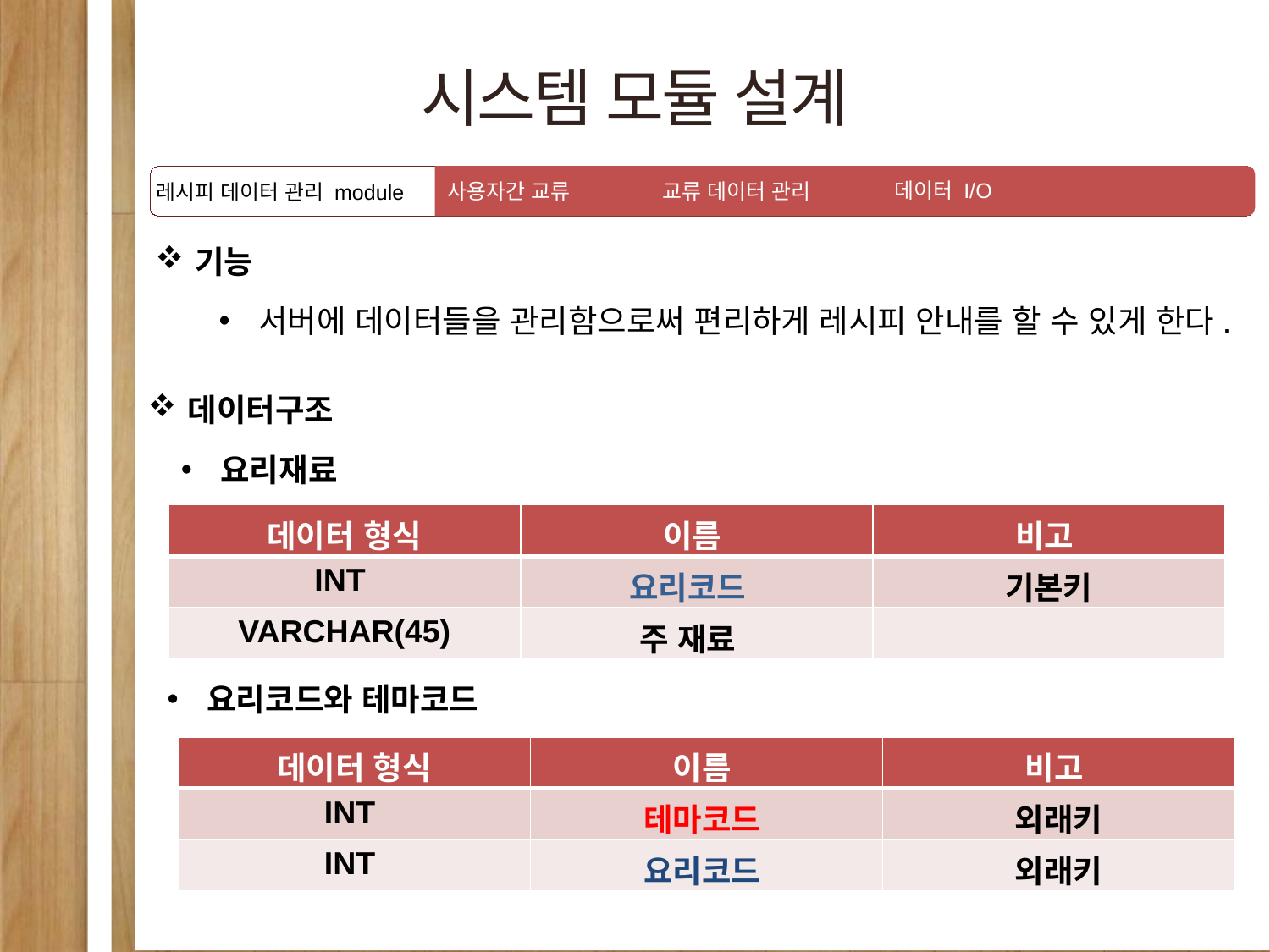

시스템 모듈 설계

데이터 I/O
사용자간 교류
교류 데이터 관리
레시피 데이터 관리 module

기능

서버에 데이터들을 관리함으로써 편리하게 레시피 안내를 할 수 있게 한다.

데이터구조
요리재료
| 데이터 형식 | 이름 | 비고 |
| --- | --- | --- |
| INT | 요리코드 | 기본키 |
| VARCHAR(45) | 주 재료 |  |
요리코드와 테마코드
| 데이터 형식 | 이름 | 비고 |
| --- | --- | --- |
| INT | 테마코드 | 외래키 |
| INT | 요리코드 | 외래키 |